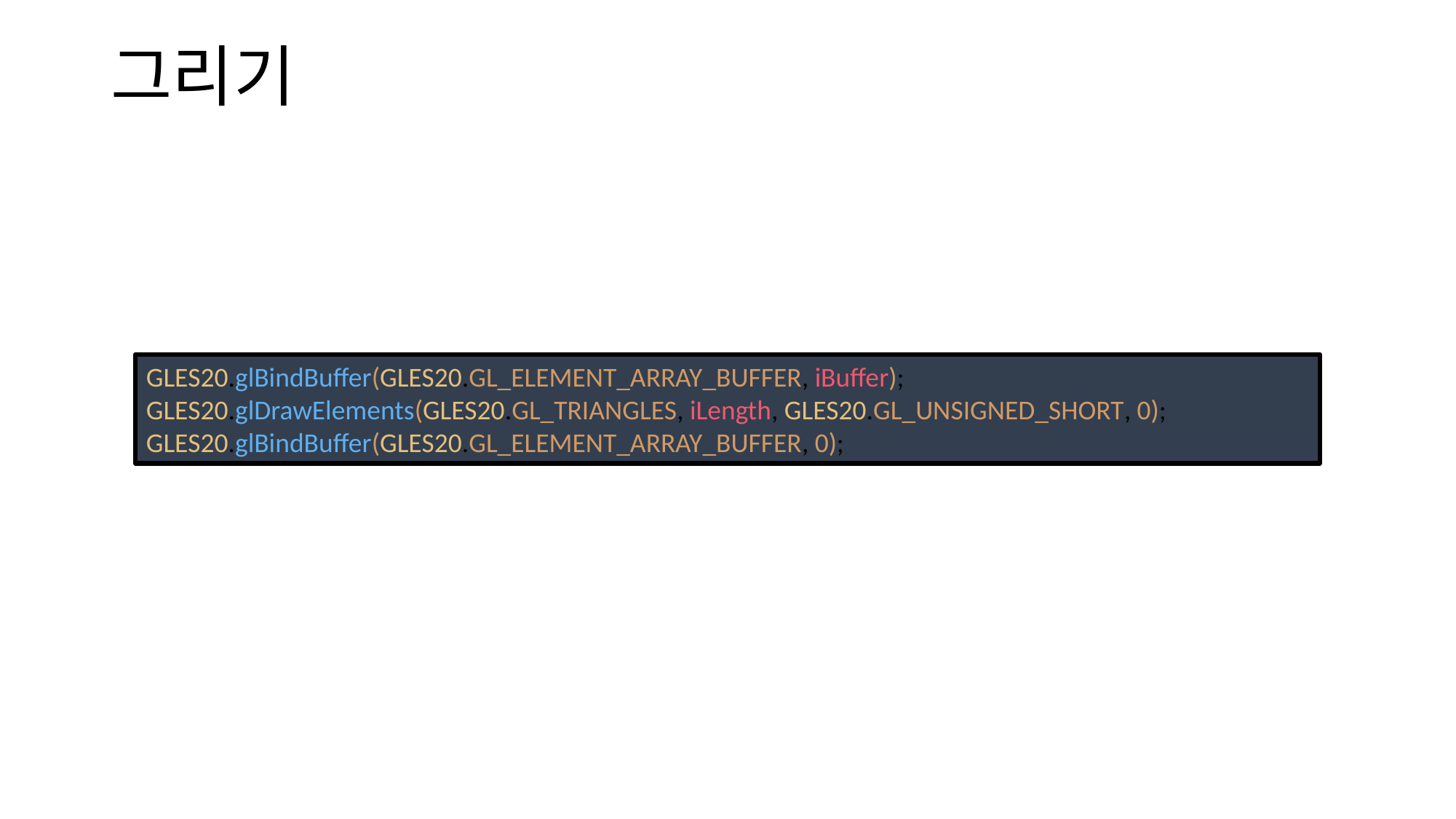

# 그리기
GLES20.glBindBuffer(GLES20.GL_ELEMENT_ARRAY_BUFFER, iBuffer);
GLES20.glDrawElements(GLES20.GL_TRIANGLES, iLength, GLES20.GL_UNSIGNED_SHORT, 0);
GLES20.glBindBuffer(GLES20.GL_ELEMENT_ARRAY_BUFFER, 0);